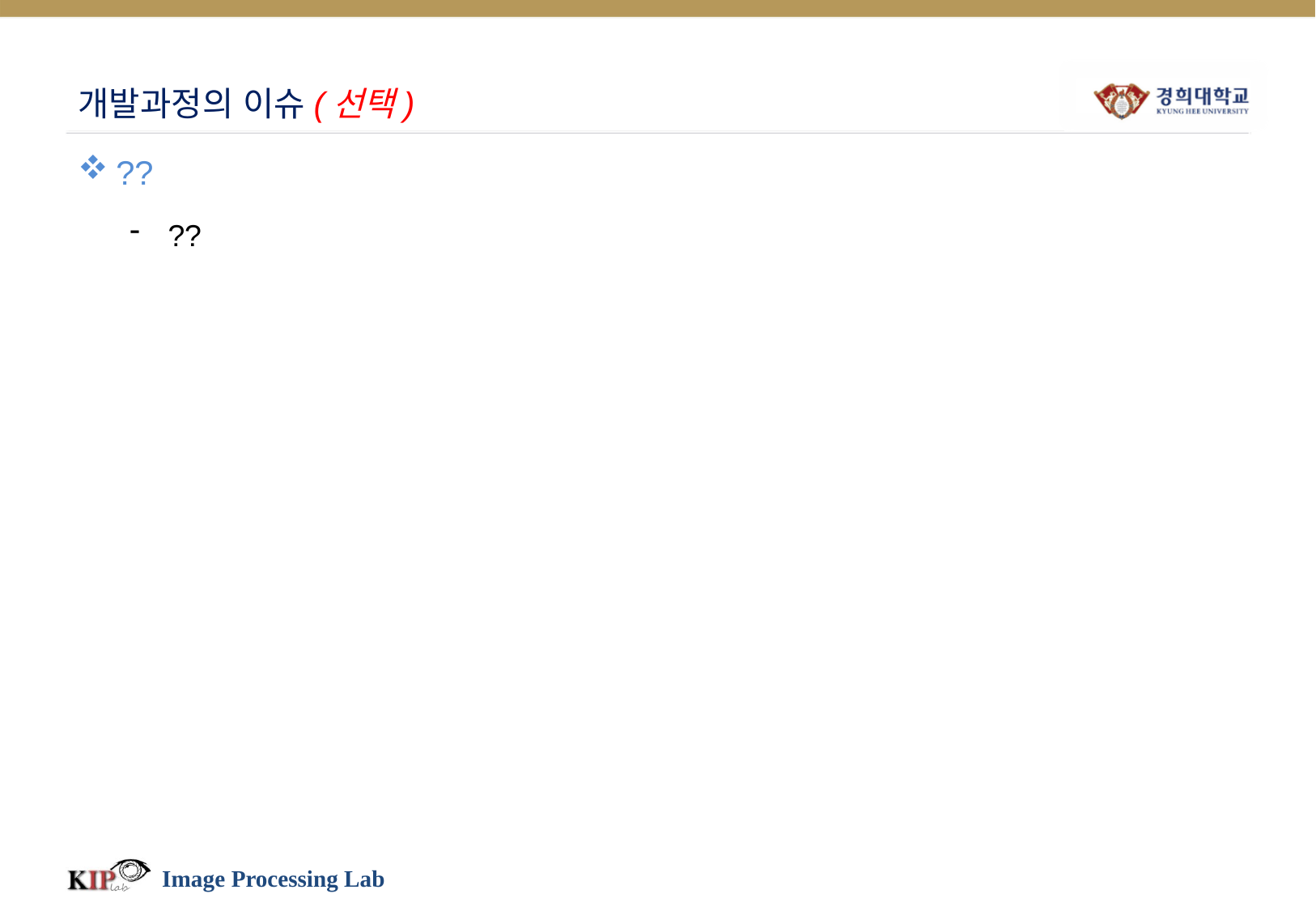

# 개발과정의 이슈(선택)
??
??
Image Processing Lab